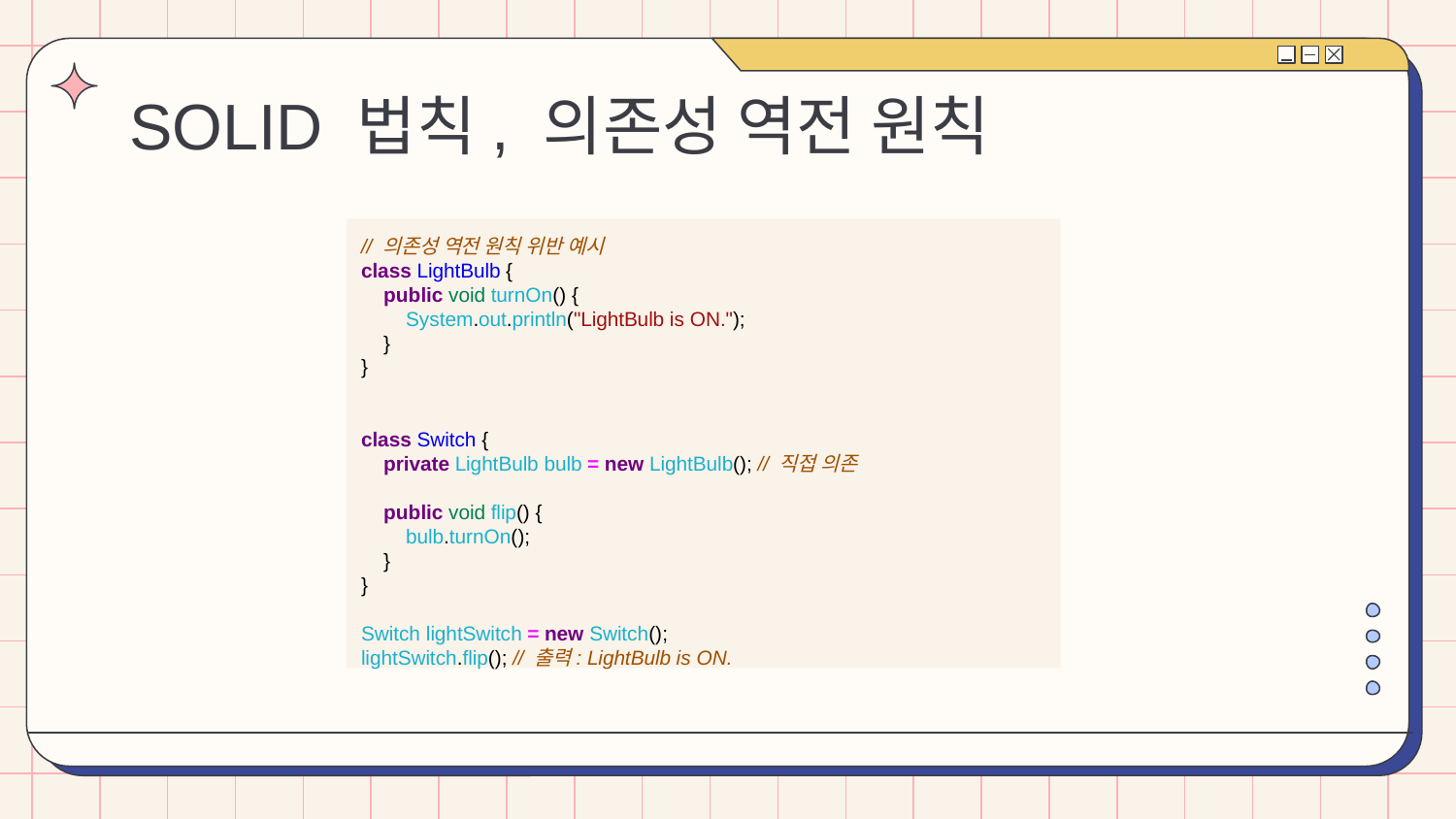

# SOLID 법칙, 의존성 역전 원칙
// 의존성 역전 원칙 위반 예시
class LightBulb {
    public void turnOn() {
        System.out.println("LightBulb is ON.");
    }
}

class Switch {
    private LightBulb bulb = new LightBulb(); // 직접 의존

    public void flip() {
        bulb.turnOn();
    }
}

Switch lightSwitch = new Switch();
lightSwitch.flip(); // 출력: LightBulb is ON.